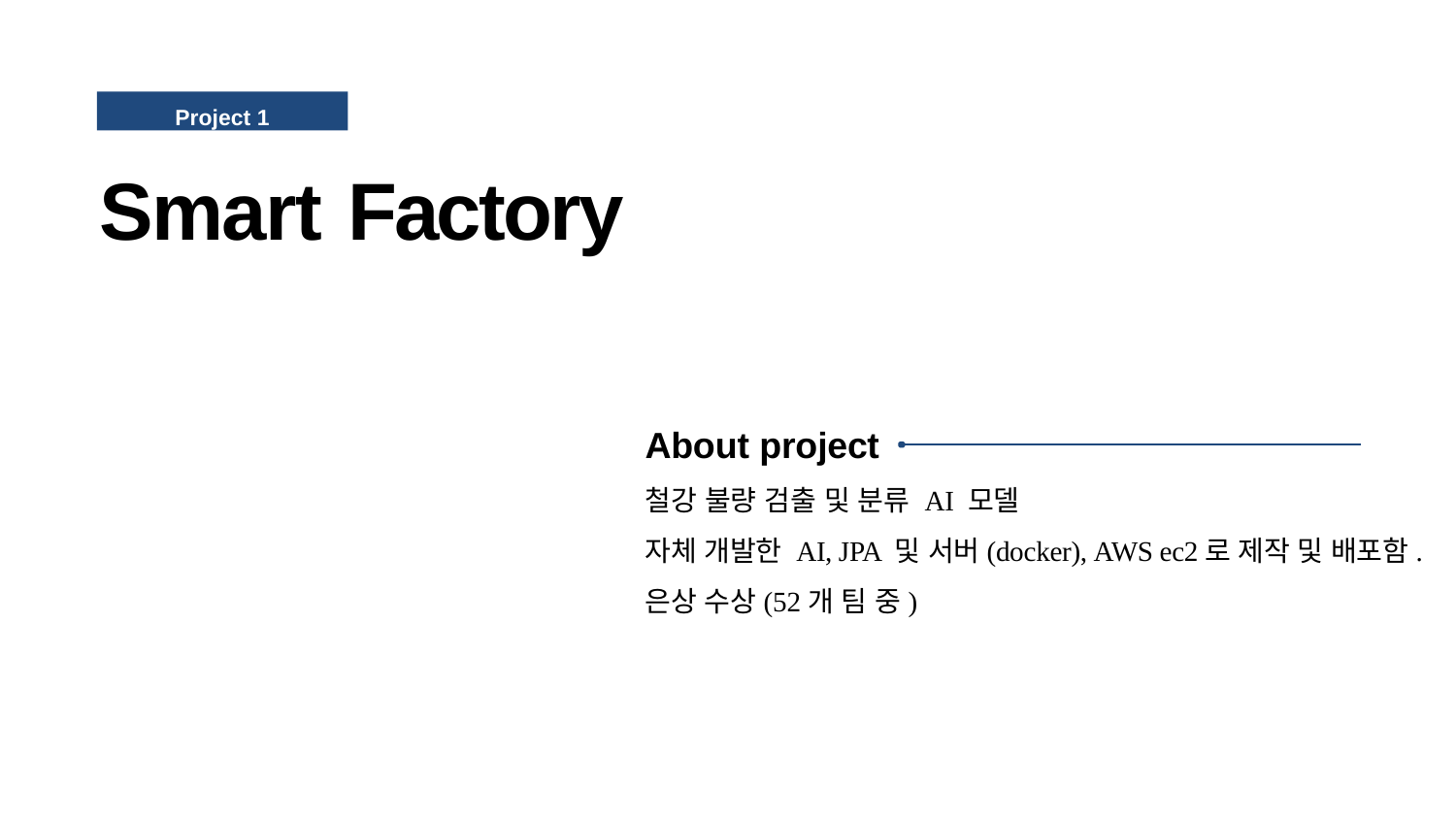

Project 1
# Smart Factory
About project
철강 불량 검출 및 분류 AI 모델
자체 개발한 AI, JPA 및 서버(docker), AWS ec2로 제작 및 배포함.
은상 수상(52개 팀 중)